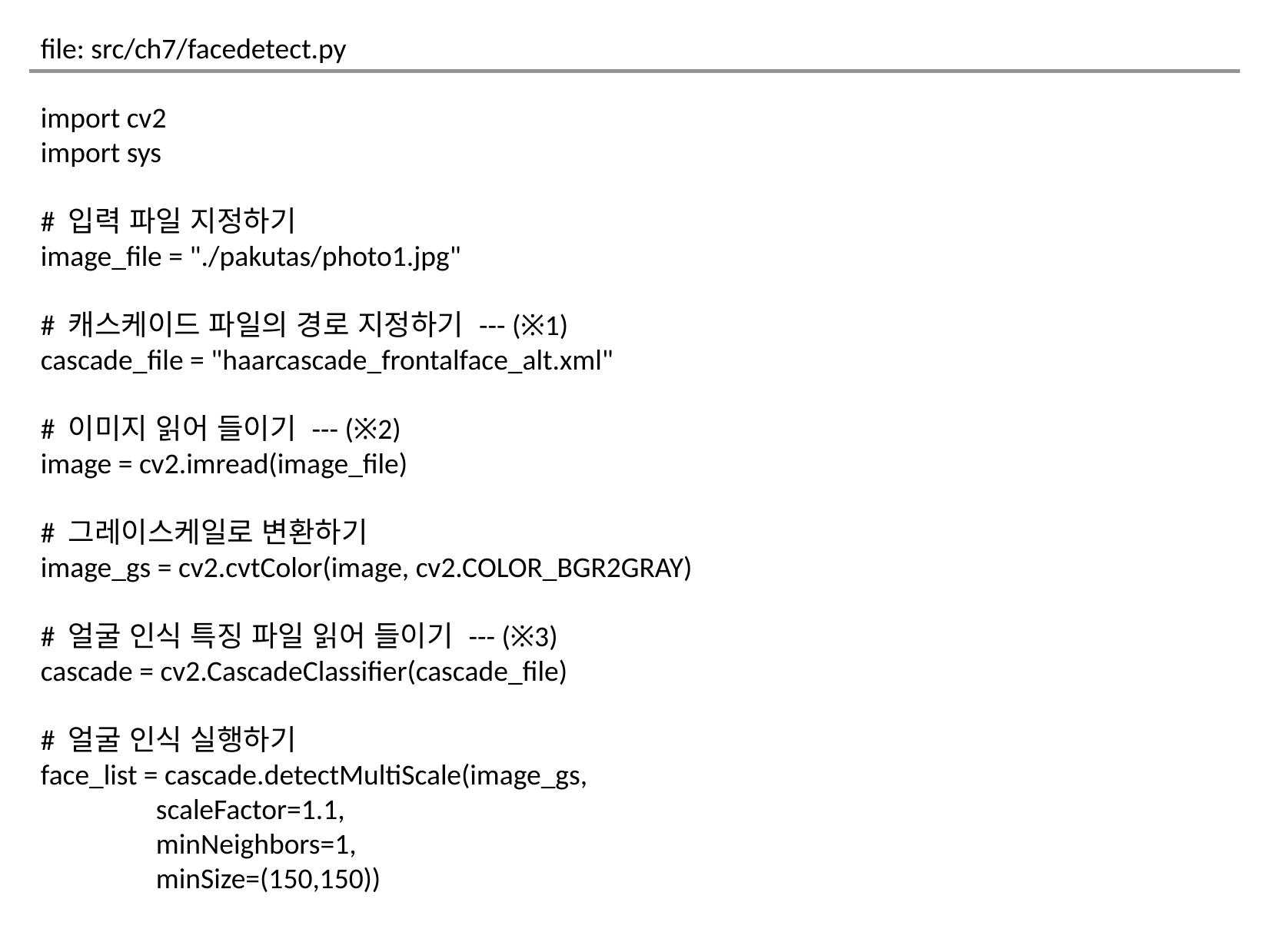

file: src/ch7/facedetect.py

import cv2
import sys

# 입력 파일 지정하기
image_file = "./pakutas/photo1.jpg"

# 캐스케이드 파일의 경로 지정하기 --- (※1)
cascade_file = "haarcascade_frontalface_alt.xml"

# 이미지 읽어 들이기 --- (※2)
image = cv2.imread(image_file)

# 그레이스케일로 변환하기
image_gs = cv2.cvtColor(image, cv2.COLOR_BGR2GRAY)

# 얼굴 인식 특징 파일 읽어 들이기 --- (※3)
cascade = cv2.CascadeClassifier(cascade_file)

# 얼굴 인식 실행하기
face_list = cascade.detectMultiScale(image_gs,
	scaleFactor=1.1,
	minNeighbors=1,
	minSize=(150,150))